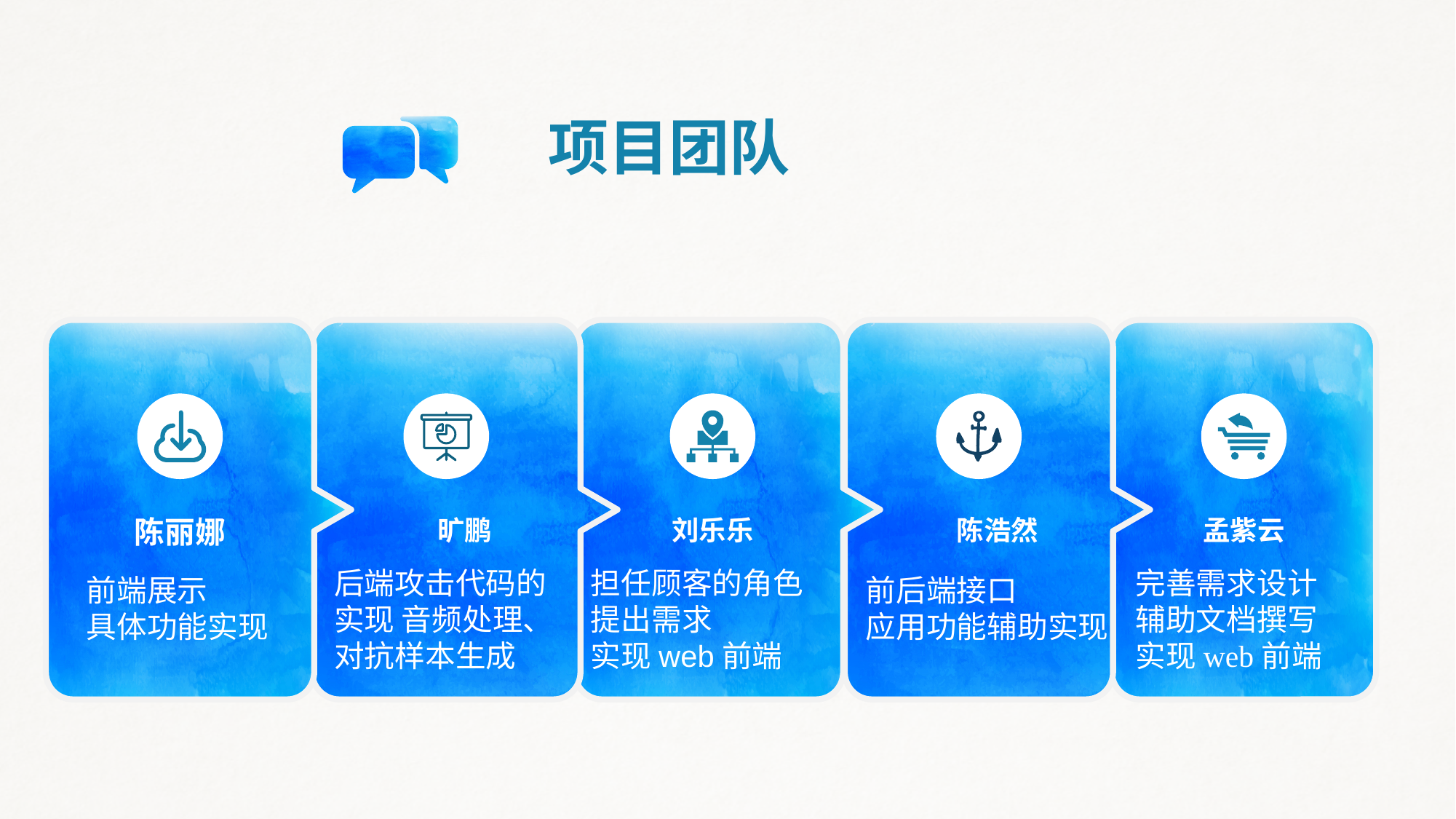

项目团队

陈丽娜

刘乐乐

孟紫云

陈浩然
旷鹏
后端攻击代码的实现 音频处理、对抗样本生成
担任顾客的角色
提出需求
实现web前端
完善需求设计
辅助文档撰写
实现web前端
前端展示
具体功能实现
前后端接口
应用功能辅助实现